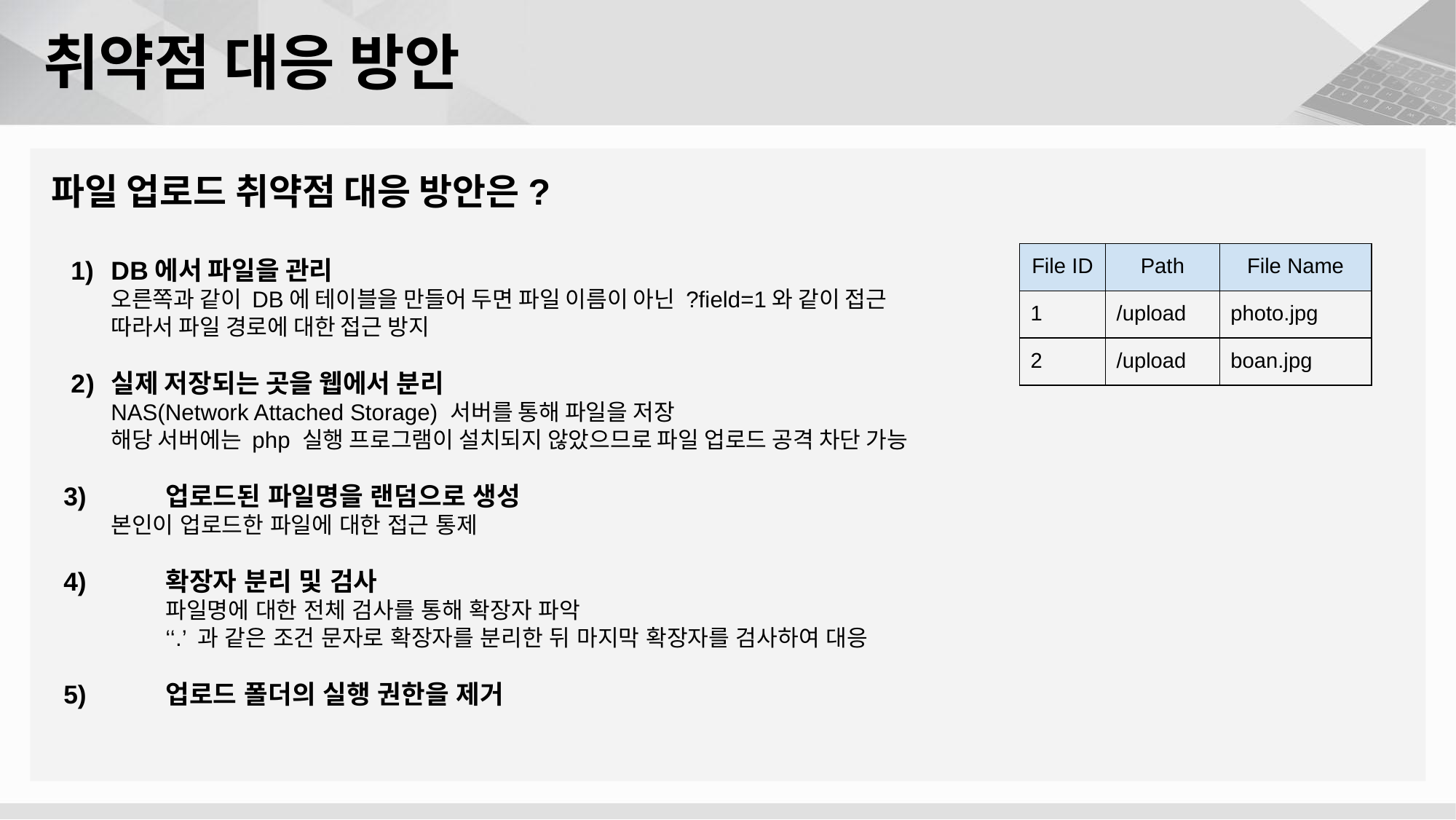

# 취약점 대응 방안

파일 업로드 취약점 대응 방안은?
| File ID | Path | File Name |
| --- | --- | --- |
| 1 | /upload | photo.jpg |
| 2 | /upload | boan.jpg |
DB에서 파일을 관리
오른쪽과 같이 DB에 테이블을 만들어 두면 파일 이름이 아닌 ?field=1와 같이 접근
따라서 파일 경로에 대한 접근 방지

실제 저장되는 곳을 웹에서 분리
NAS(Network Attached Storage) 서버를 통해 파일을 저장
해당 서버에는 php 실행 프로그램이 설치되지 않았으므로 파일 업로드 공격 차단 가능

 3)	업로드된 파일명을 랜덤으로 생성
본인이 업로드한 파일에 대한 접근 통제

 4)	확장자 분리 및 검사
    	파일명에 대한 전체 검사를 통해 확장자 파악
    	‘‘.’ 과 같은 조건 문자로 확장자를 분리한 뒤 마지막 확장자를 검사하여 대응

 5)	업로드 폴더의 실행 권한을 제거